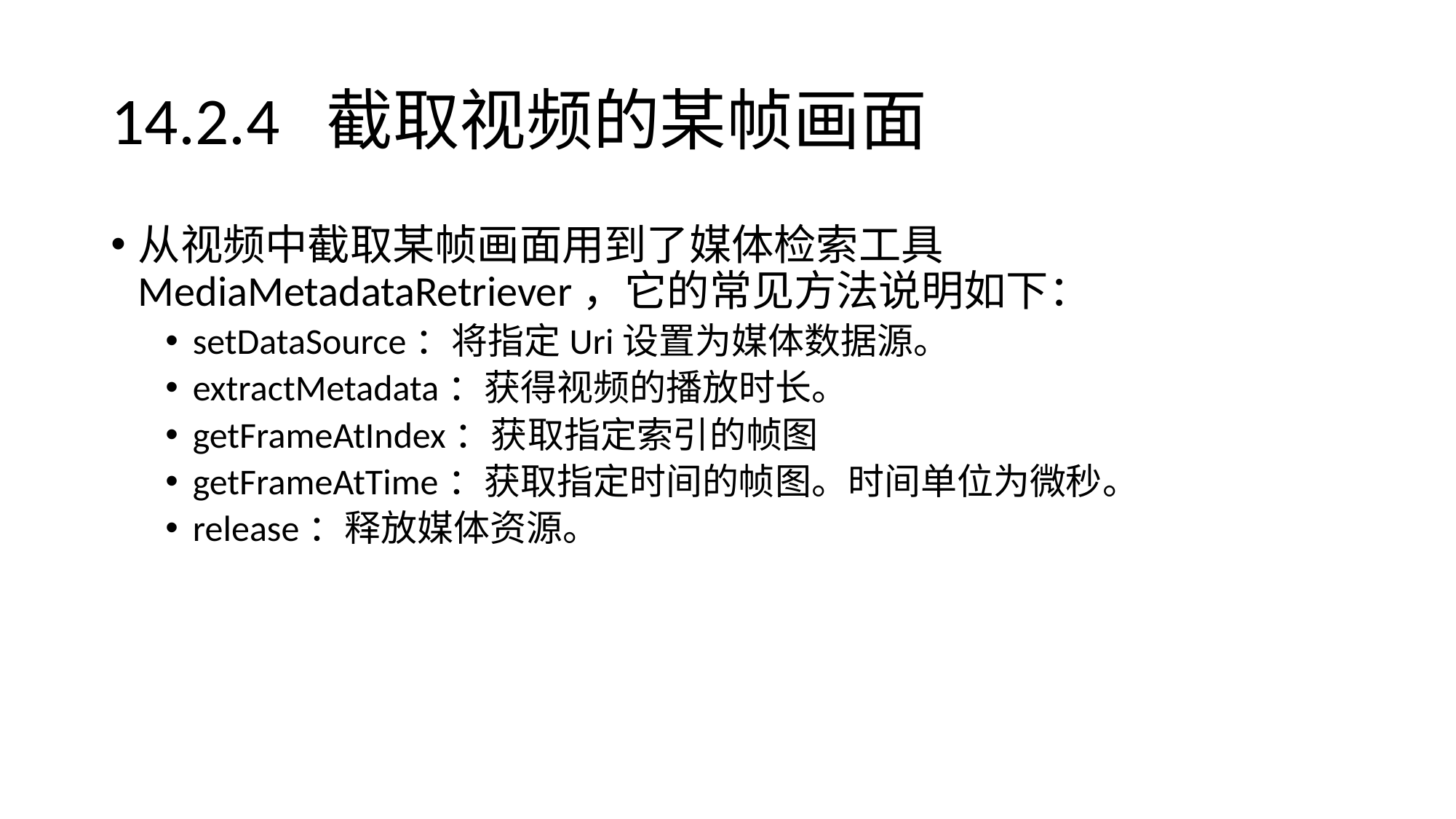

# 14.2.4  截取视频的某帧画面
从视频中截取某帧画面用到了媒体检索工具MediaMetadataRetriever，它的常见方法说明如下：
setDataSource：将指定Uri设置为媒体数据源。
extractMetadata：获得视频的播放时长。
getFrameAtIndex：获取指定索引的帧图
getFrameAtTime：获取指定时间的帧图。时间单位为微秒。
release：释放媒体资源。